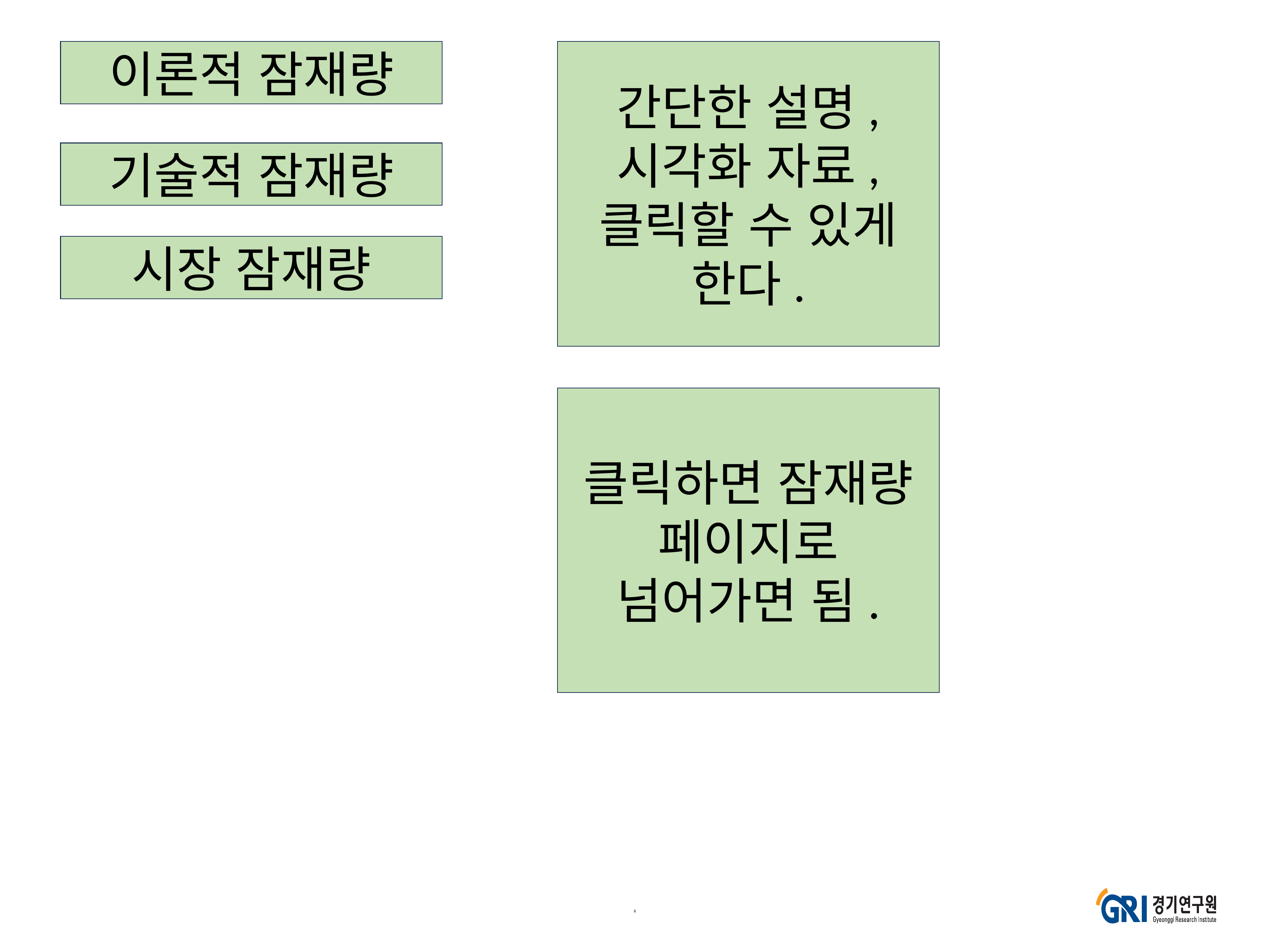

간단한 설명,
시각화 자료,
클릭할 수 있게 한다.
이론적 잠재량
기술적 잠재량
시장 잠재량
클릭하면 잠재량 페이지로 넘어가면 됨.